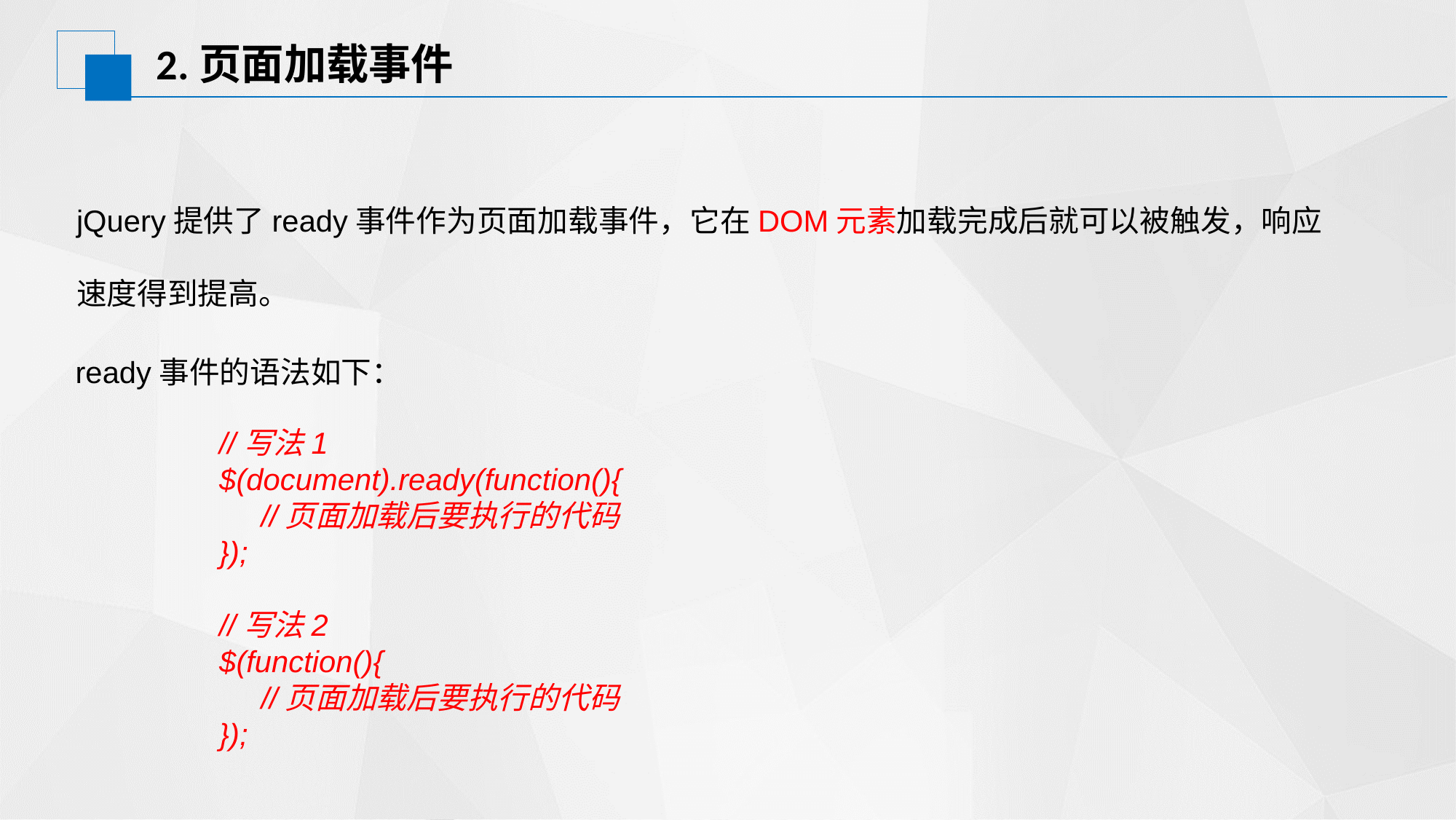

# 2.页面加载事件
jQuery提供了ready事件作为页面加载事件，它在DOM元素加载完成后就可以被触发，响应速度得到提高。
ready事件的语法如下：
//写法1
$(document).ready(function(){
     //页面加载后要执行的代码
});

//写法2
$(function(){
     //页面加载后要执行的代码
});